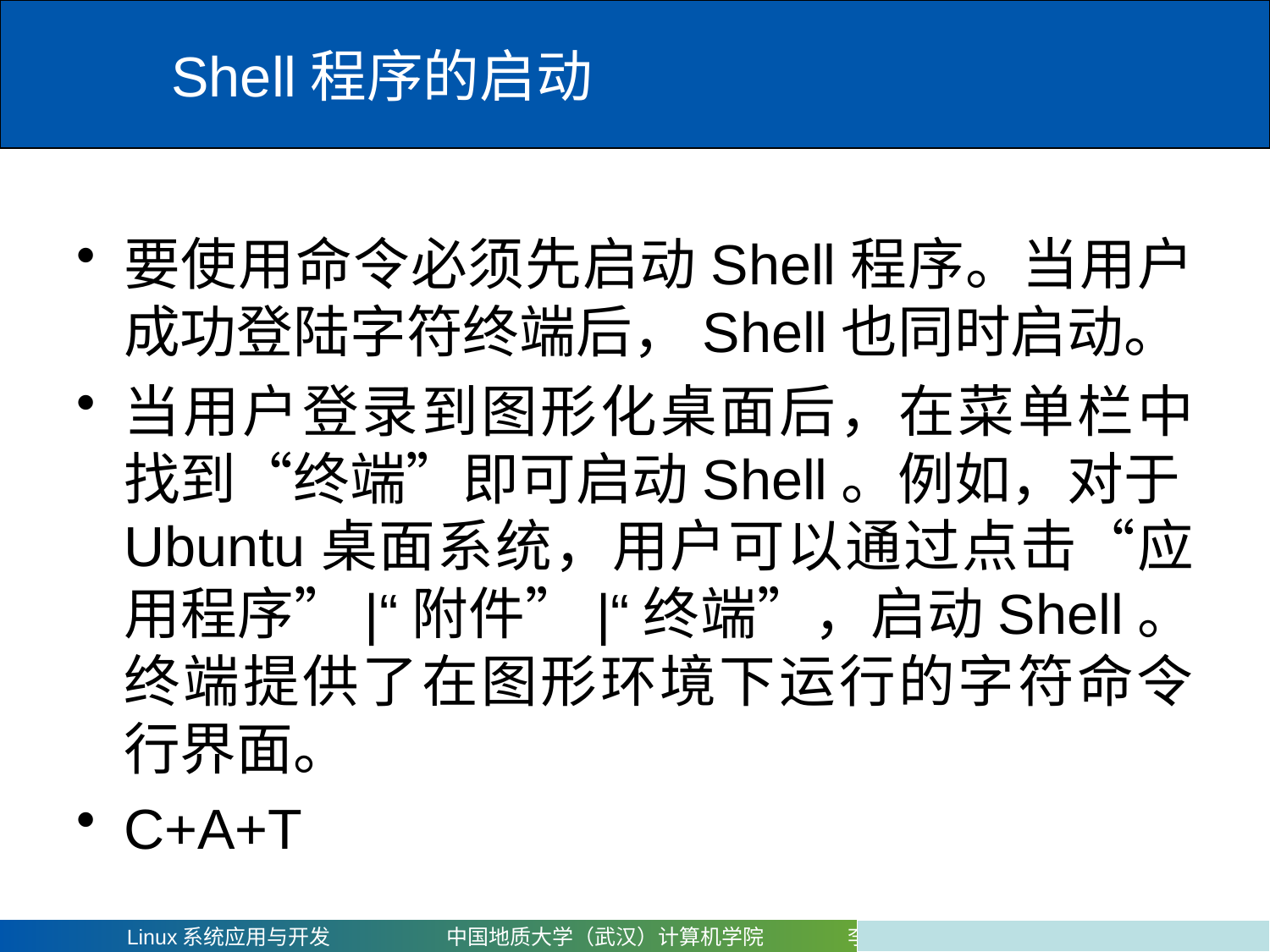

# Shell程序的启动
要使用命令必须先启动Shell程序。当用户成功登陆字符终端后，Shell也同时启动。
当用户登录到图形化桌面后，在菜单栏中找到“终端”即可启动Shell。例如，对于Ubuntu桌面系统，用户可以通过点击“应用程序”|“附件”|“终端”，启动Shell。终端提供了在图形环境下运行的字符命令行界面。
C+A+T